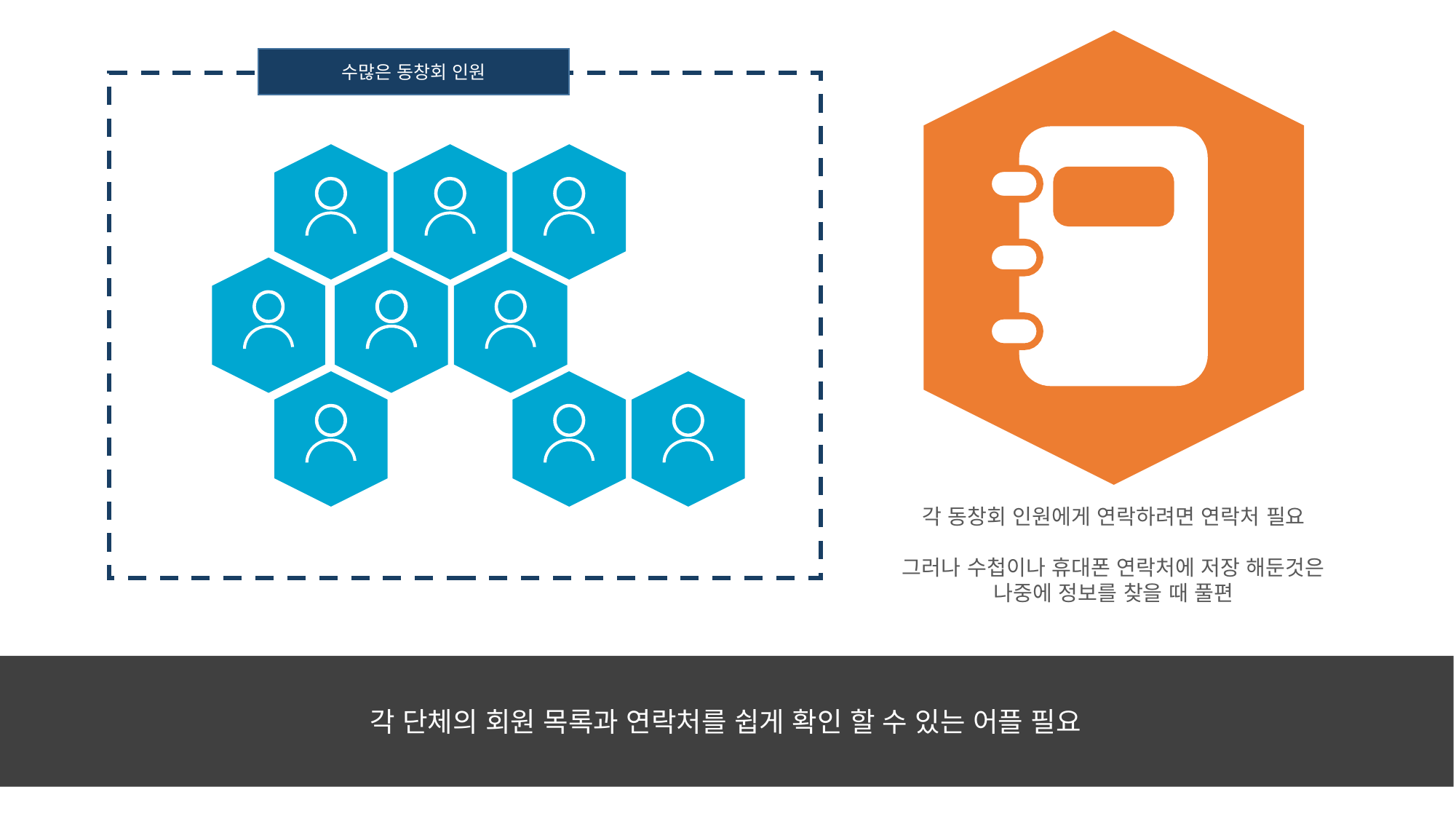

수많은 동창회 인원

각 동창회 인원에게 연락하려면 연락처 필요

그러나 수첩이나 휴대폰 연락처에 저장 해둔것은 나중에 정보를 찾을 때 풀편
각 단체의 회원 목록과 연락처를 쉽게 확인 할 수 있는 어플 필요